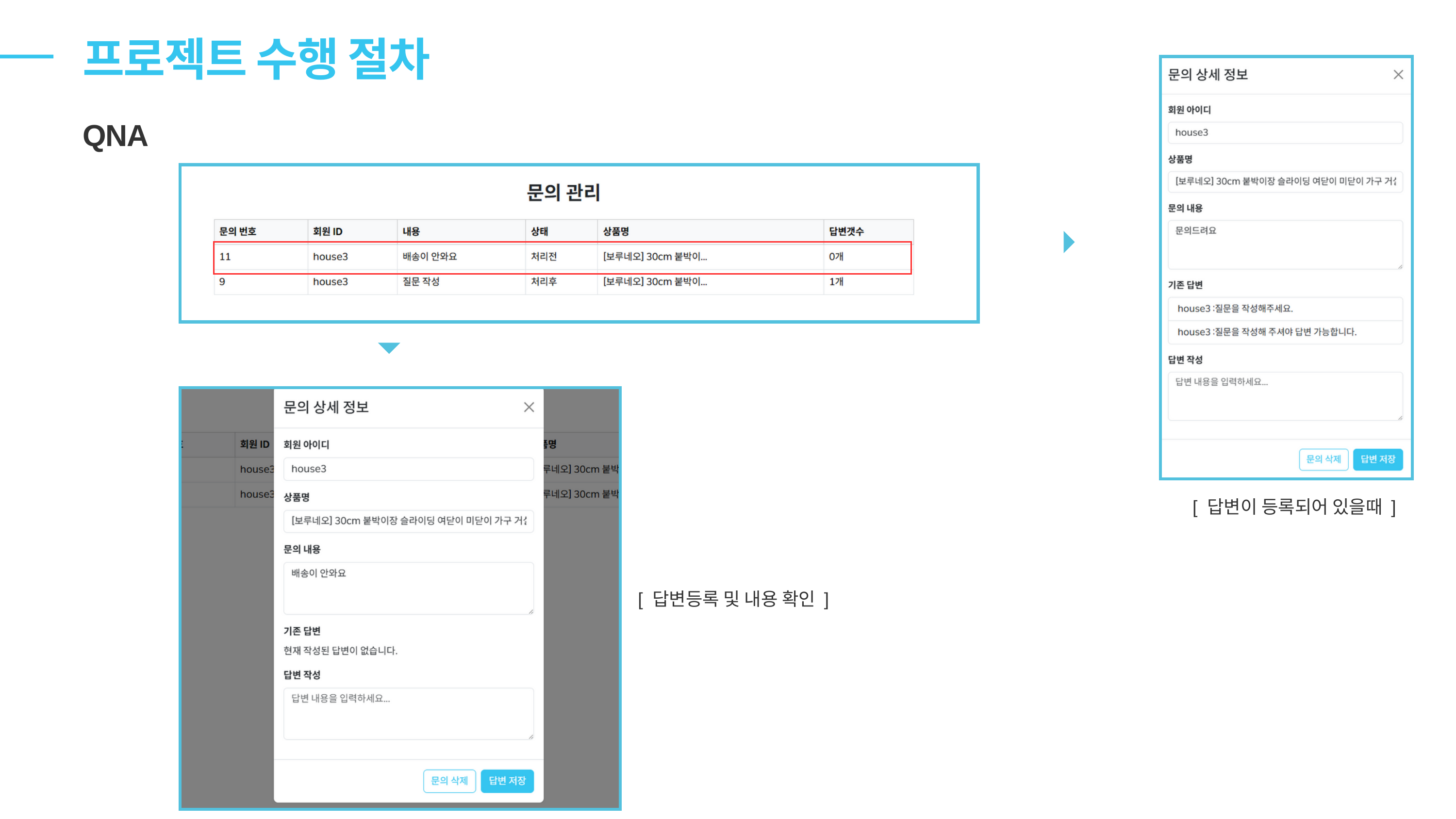

프로젝트 수행 절차

QNA

[ 답변이 등록되어 있을때 ]
[ 답변등록 및 내용 확인 ]